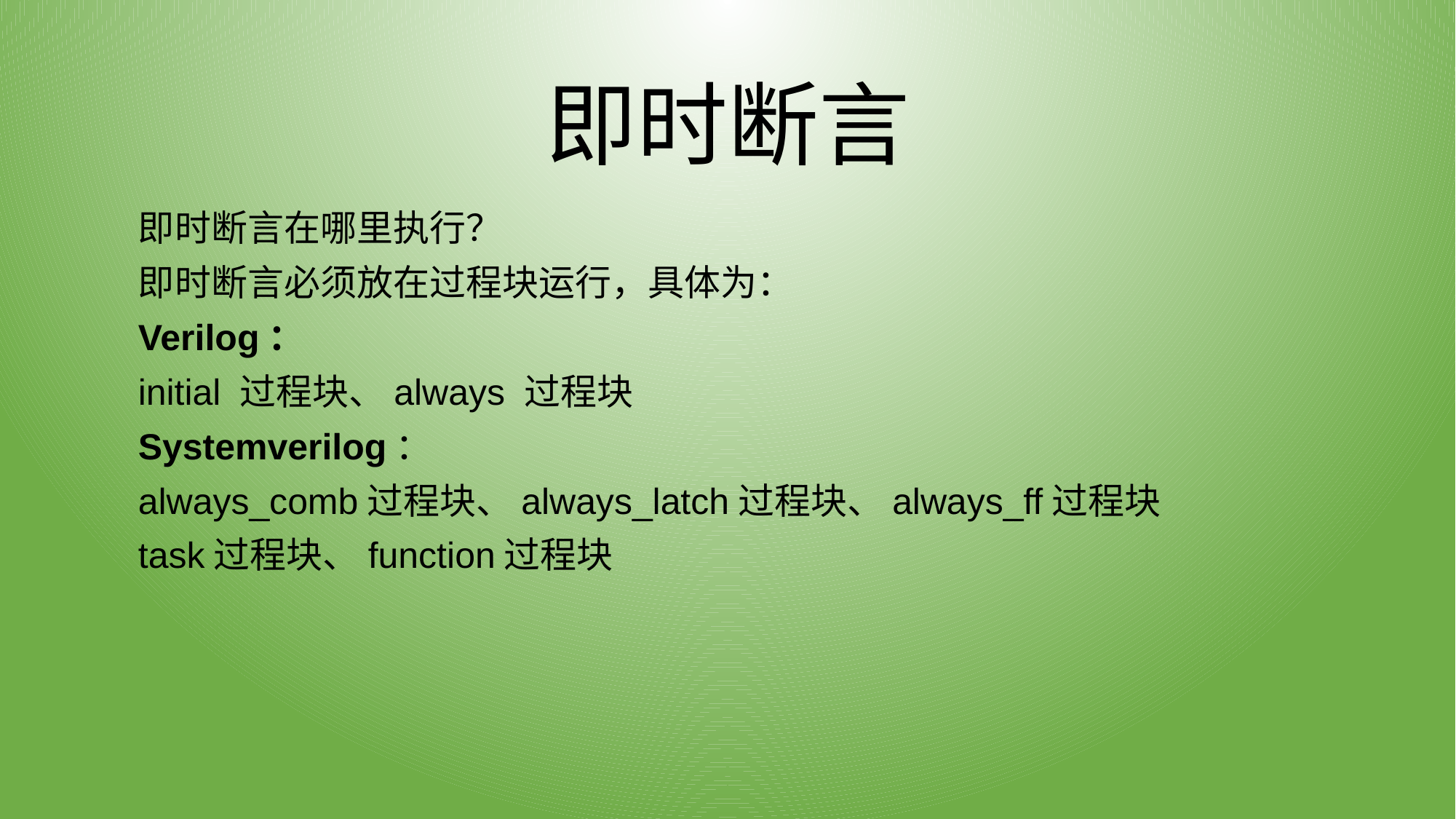

# 即时断言
即时断言在哪里执行？
即时断言必须放在过程块运行，具体为：
Verilog：
initial 过程块、always 过程块
Systemverilog：
always_comb过程块、always_latch过程块、always_ff过程块
task过程块、function过程块